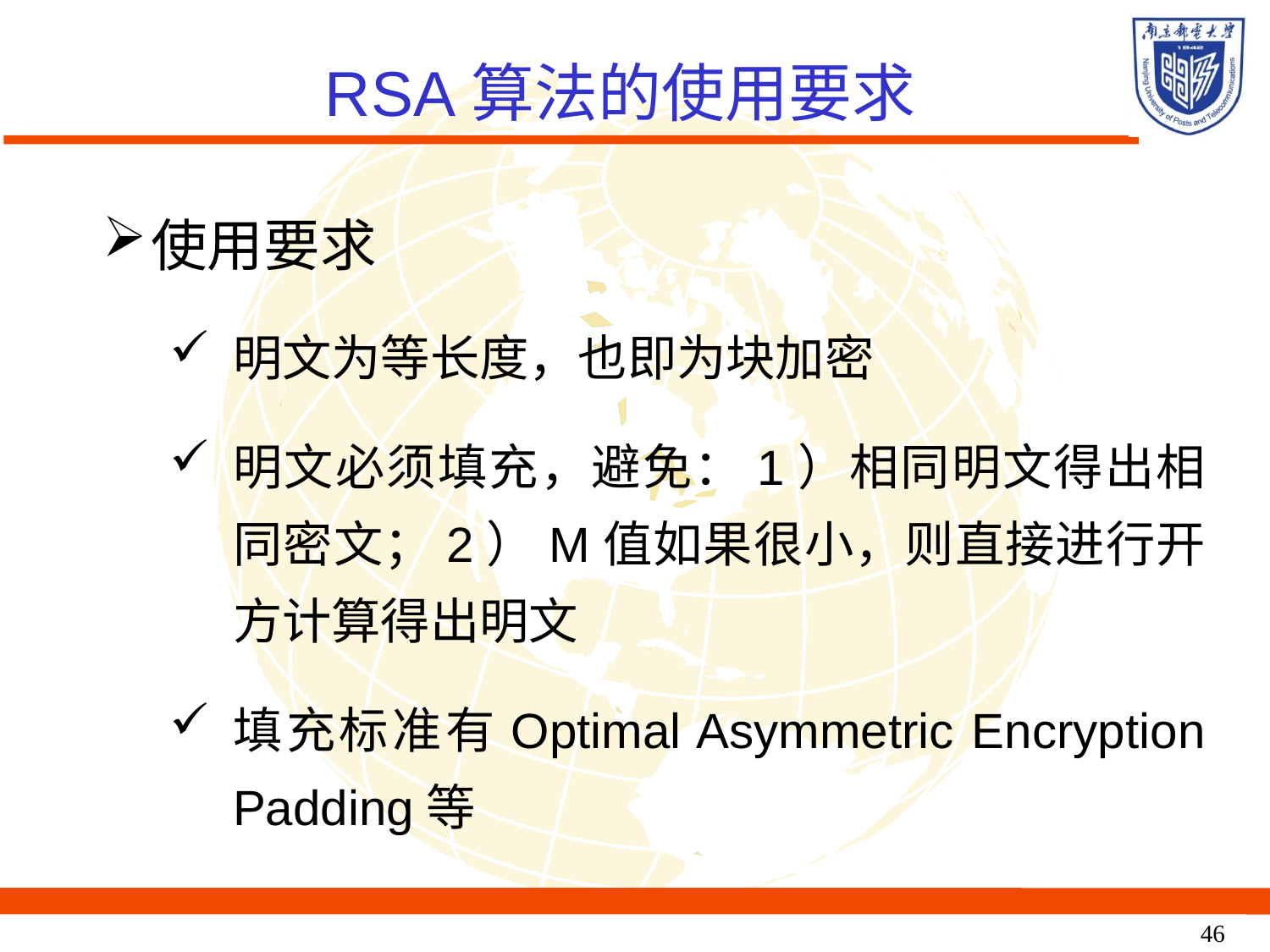

RSA算法的使用要求
使用要求
明文为等长度，也即为块加密
明文必须填充，避免：1）相同明文得出相同密文；2）M值如果很小，则直接进行开方计算得出明文
填充标准有Optimal Asymmetric Encryption Padding等
46